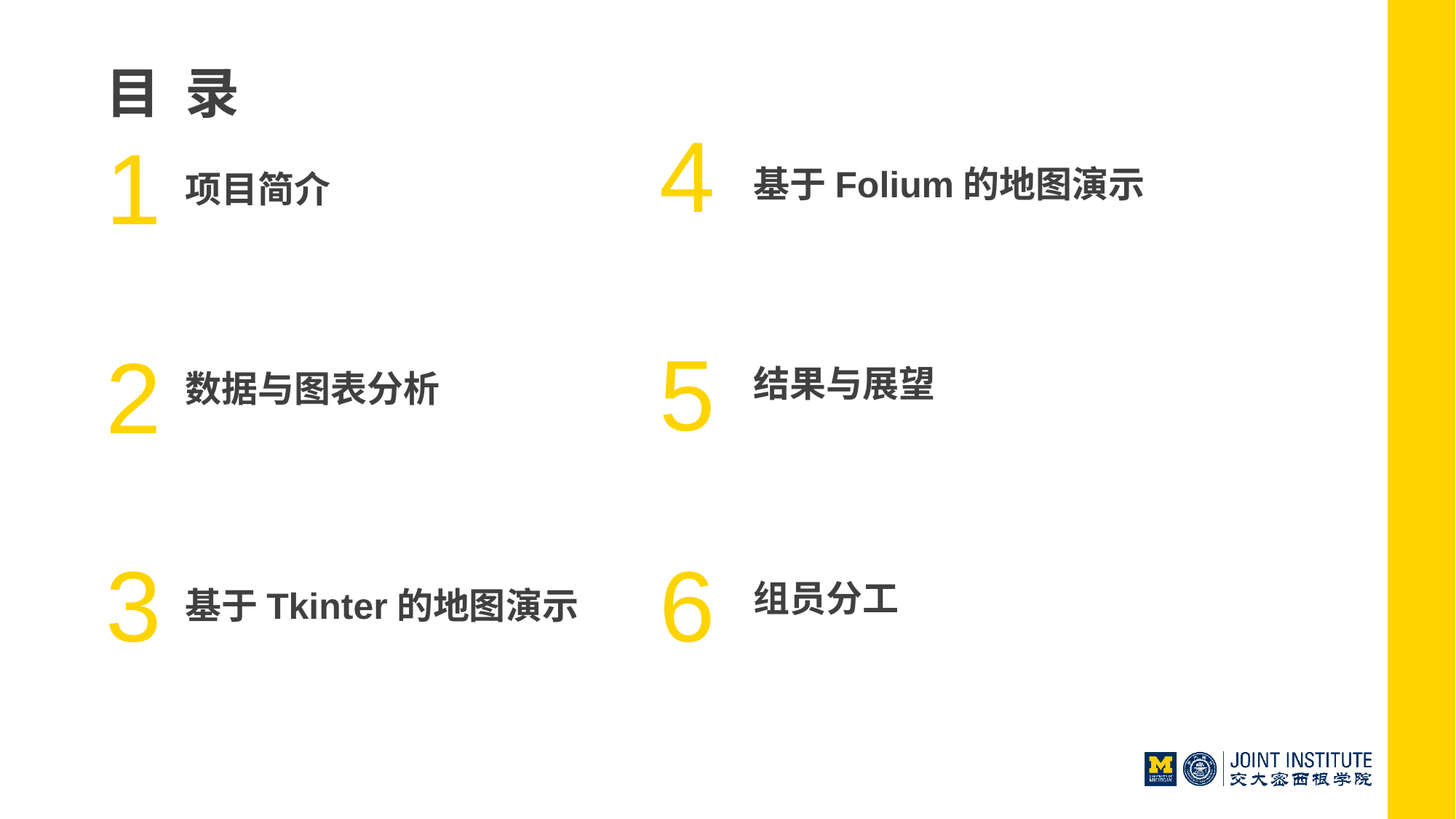

目  录
4
基于Folium的地图演示

1
项目简介
结果与展望

5
数据与图表分析
2
组员分工
6
基于Tkinter的地图演示

3